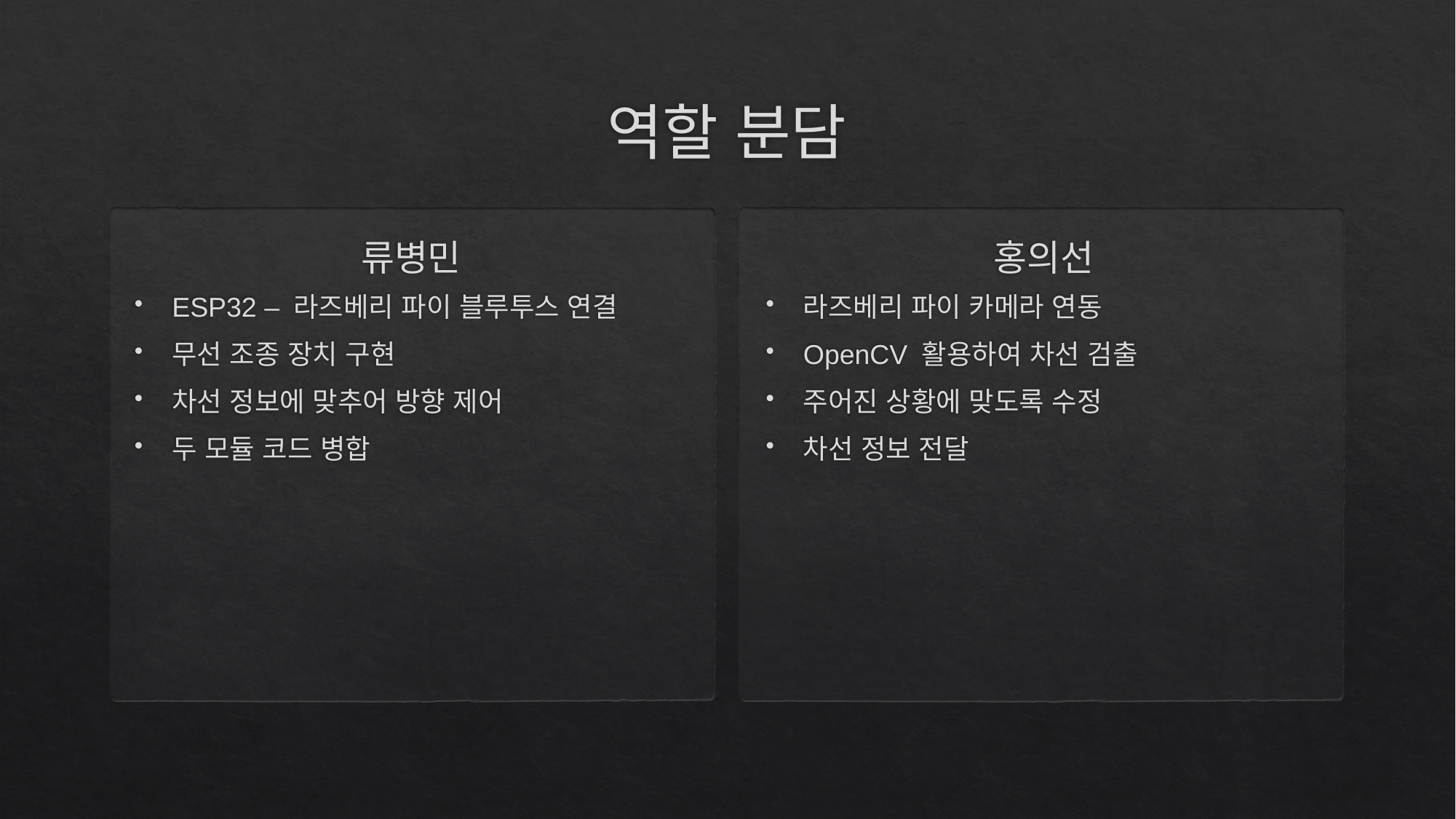

# 역할 분담
류병민
홍의선
ESP32 – 라즈베리 파이 블루투스 연결
무선 조종 장치 구현
차선 정보에 맞추어 방향 제어
두 모듈 코드 병합
라즈베리 파이 카메라 연동
OpenCV 활용하여 차선 검출
주어진 상황에 맞도록 수정
차선 정보 전달